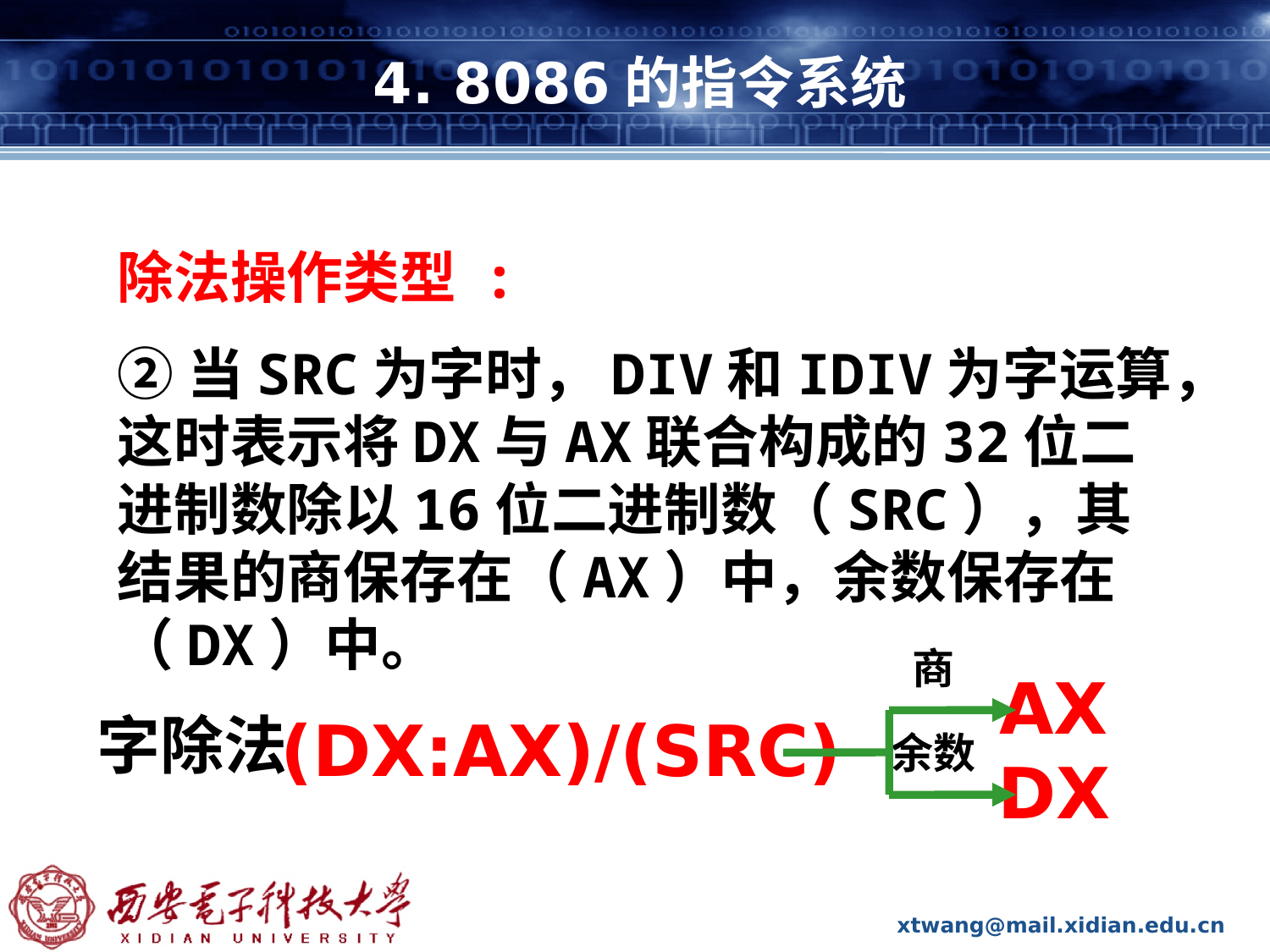

# 4. 8086的指令系统
除法操作类型 :
②当SRC为字时，DIV和IDIV为字运算，这时表示将DX与AX联合构成的32位二进制数除以16位二进制数（SRC），其结果的商保存在（AX）中，余数保存在（DX）中。
商
AX
字除法
(DX:AX)/(SRC)

余数
DX